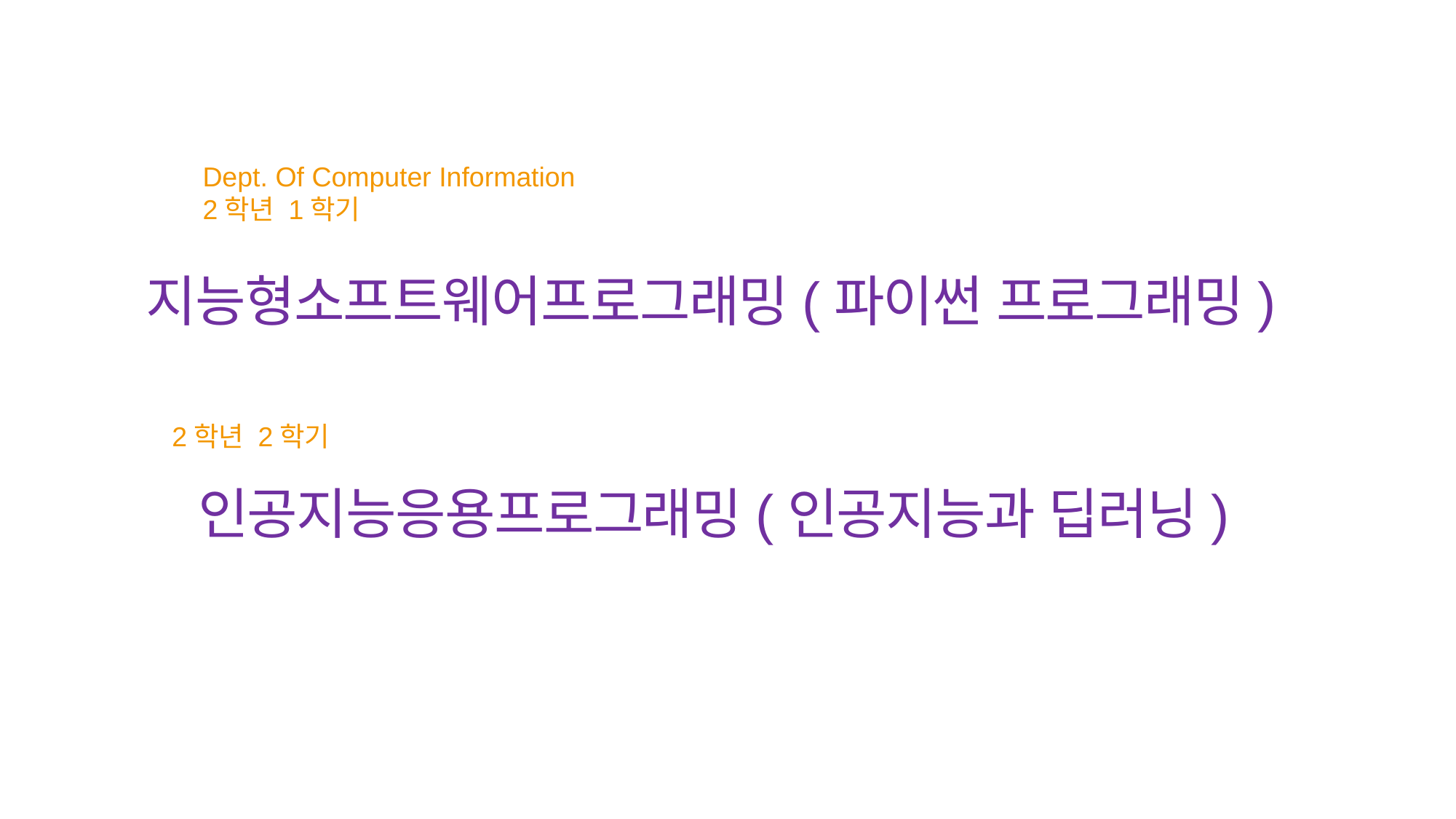

Dept. Of Computer Information
2학년 1학기
지능형소프트웨어프로그래밍(파이썬 프로그래밍)
2학년 2학기
인공지능응용프로그래밍(인공지능과 딥러닝)